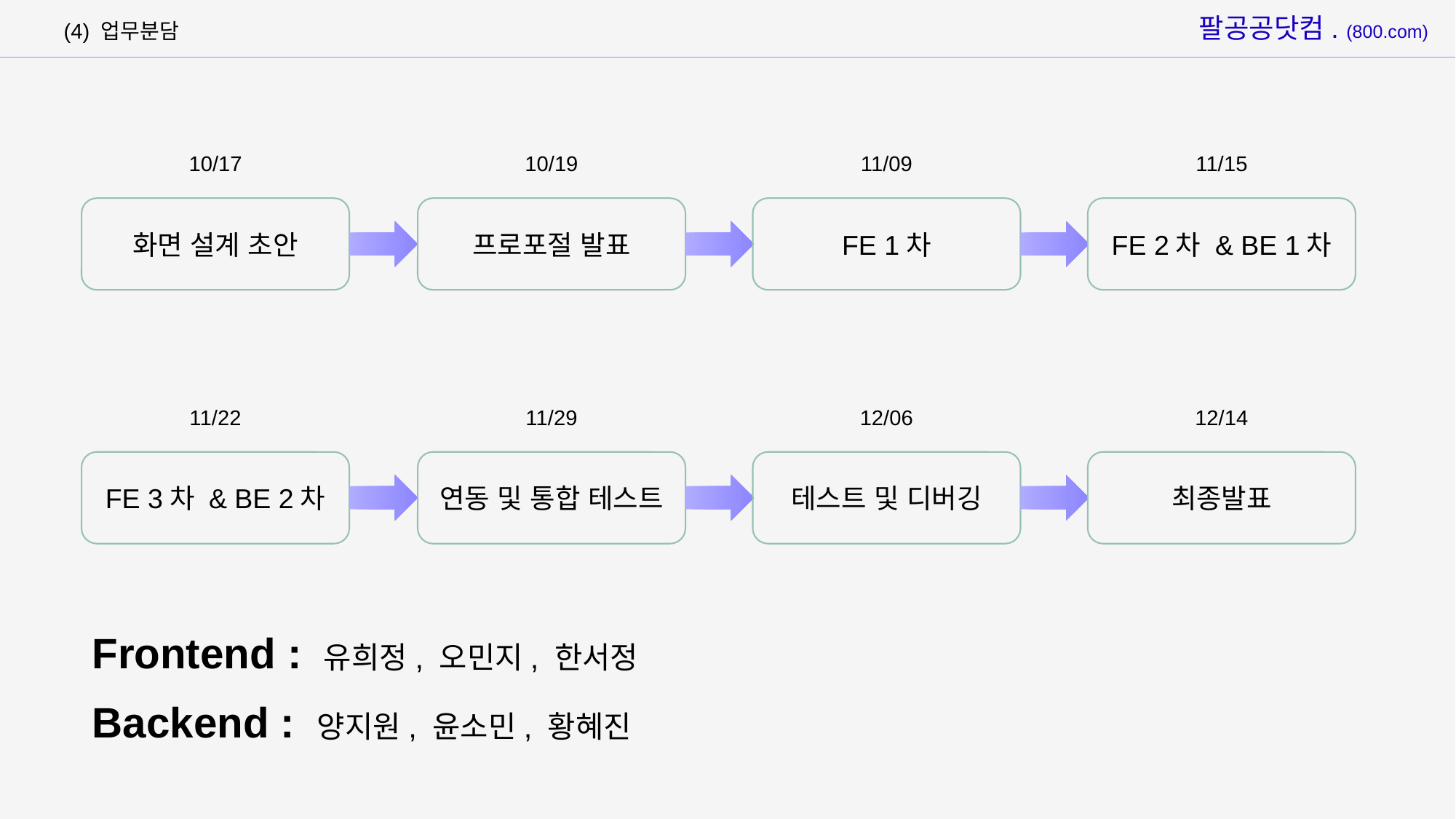

팔공공닷컴. (800.com)
(4) 업무분담
10/17
화면 설계 초안
10/19
프로포절 발표
11/09
FE 1차
11/15
FE 2차 & BE 1차

11/22
FE 3차 & BE 2차
11/29
연동 및 통합 테스트
12/06
테스트 및 디버깅
12/14
최종발표

Frontend : 유희정, 오민지, 한서정
Backend : 양지원, 윤소민, 황혜진